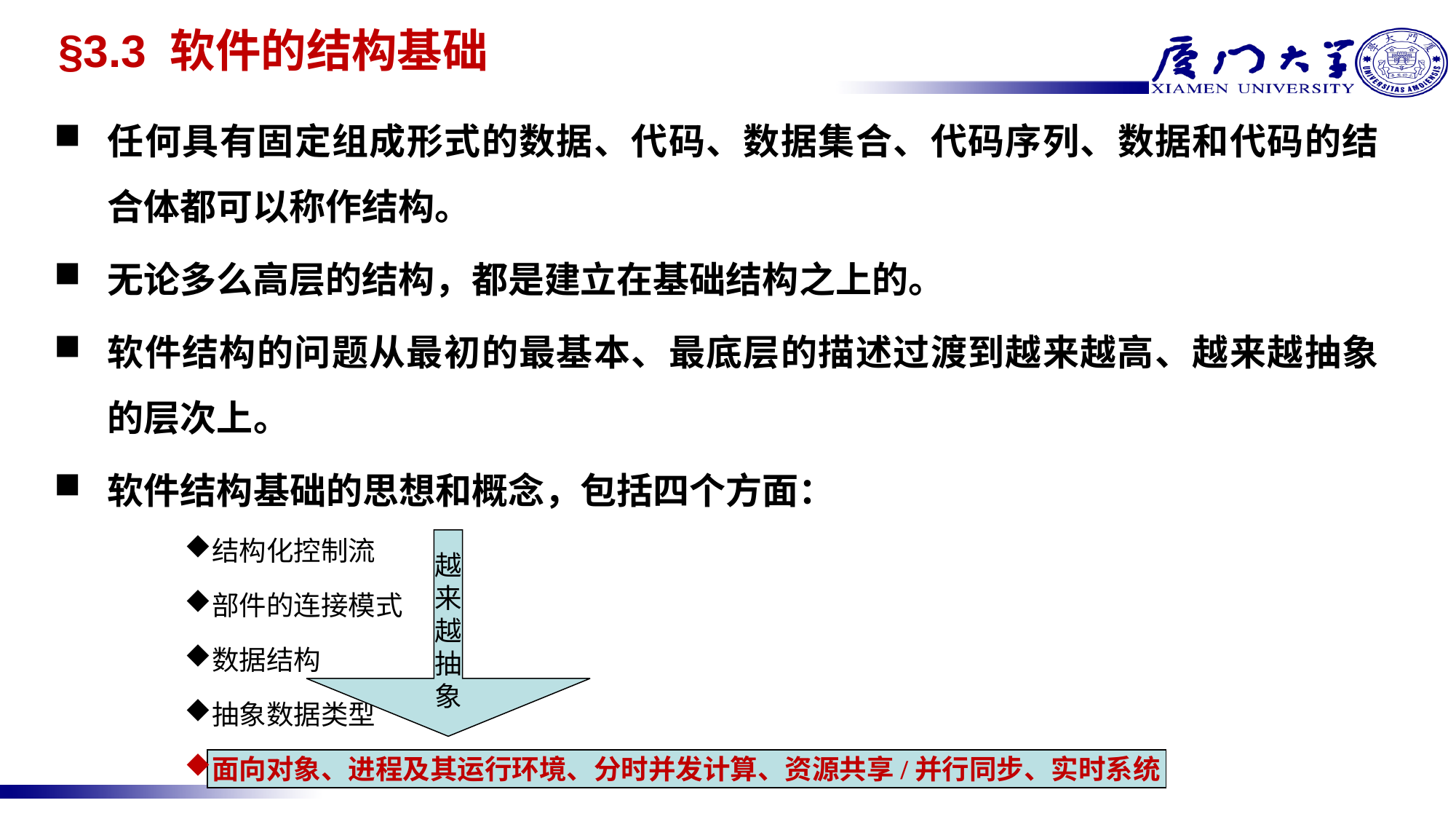

# §3.3 软件的结构基础
任何具有固定组成形式的数据、代码、数据集合、代码序列、数据和代码的结合体都可以称作结构。
无论多么高层的结构，都是建立在基础结构之上的。
软件结构的问题从最初的最基本、最底层的描述过渡到越来越高、越来越抽象的层次上。
软件结构基础的思想和概念，包括四个方面：
结构化控制流
部件的连接模式
数据结构
抽象数据类型
面向对象、进程及其运行环境、分时并发计算、资源共享/并行同步、实时系统

越
来
越
抽
象